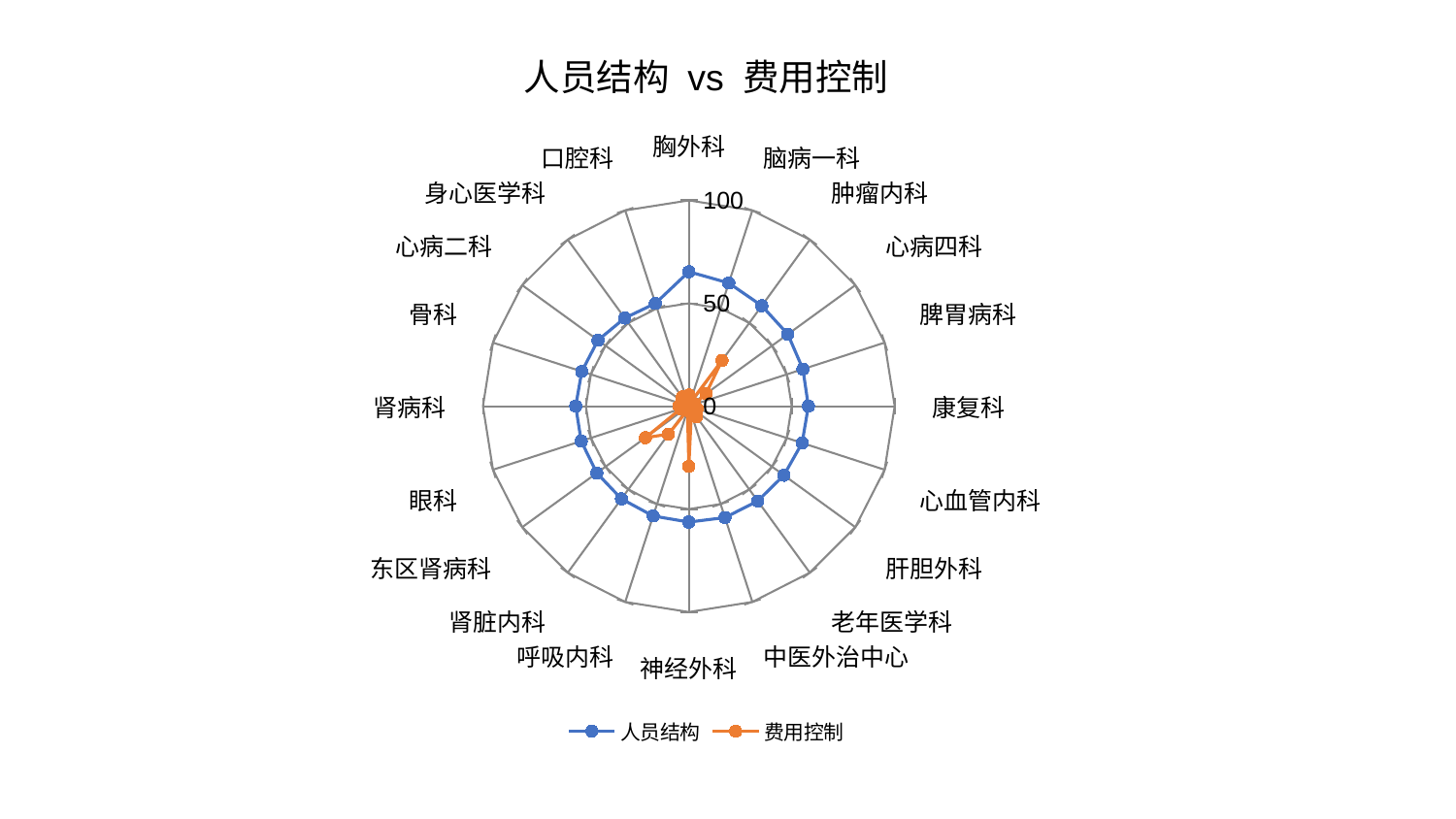

### Chart: 人员结构 vs 费用控制

| Category | 人员结构 | 费用控制 |
|---|---|---|
| 胸外科 | 65.35854386246328 | 5.426423355295266 |
| 脑病一科 | 62.91050509125518 | 1.3773534569245875 |
| 肿瘤内科 | 60.33886604345 | 27.468183144699076 |
| 心病四科 | 59.47027761387368 | 10.421044085541762 |
| 脾胃病科 | 58.299919297691936 | 3.0237945747503647 |
| 康复科 | 58.09368089958462 | 1.8797518673189422 |
| 心血管内科 | 57.896476641563595 | 4.290246118503822 |
| 肝胆外科 | 57.09997788786263 | 4.041129220138163 |
| 老年医学科 | 56.974668202752966 | 6.264409031972386 |
| 中医外治中心 | 56.917637342568554 | 3.8967821395583186 |
| 神经外科 | 56.293750494629634 | 29.241630560209515 |
| 呼吸内科 | 56.096077997868214 | 2.126192338843748 |
| 肾脏内科 | 55.67555099740817 | 16.826396115114182 |
| 东区肾病科 | 55.24996761629835 | 26.06054012468833 |
| 眼科 | 54.946937953259834 | 4.107713209616197 |
| 肾病科 | 54.93410875276046 | 4.8137006731216045 |
| 骨科 | 54.67958896311353 | 1.5449744888988142 |
| 心病二科 | 54.538220670785705 | 2.569270883341236 |
| 身心医学科 | 52.9371407152161 | 5.4920482919258795 |
| 口腔科 | 52.51818583803952 | 3.6276351816548984 |
25